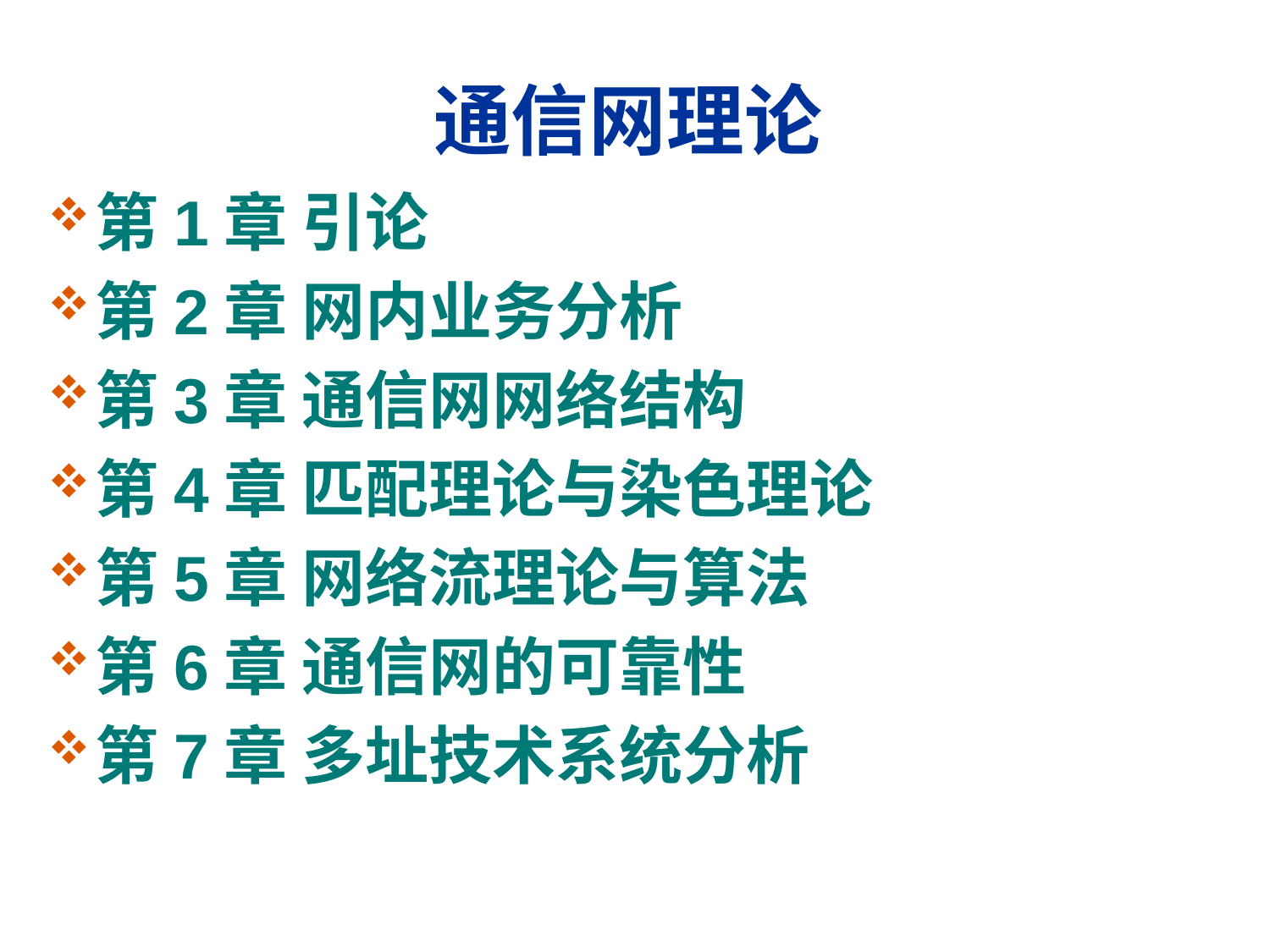

# 通信网理论
第1章 引论
第2章 网内业务分析
第3章 通信网网络结构
第4章 匹配理论与染色理论
第5章 网络流理论与算法
第6章 通信网的可靠性
第7章 多址技术系统分析